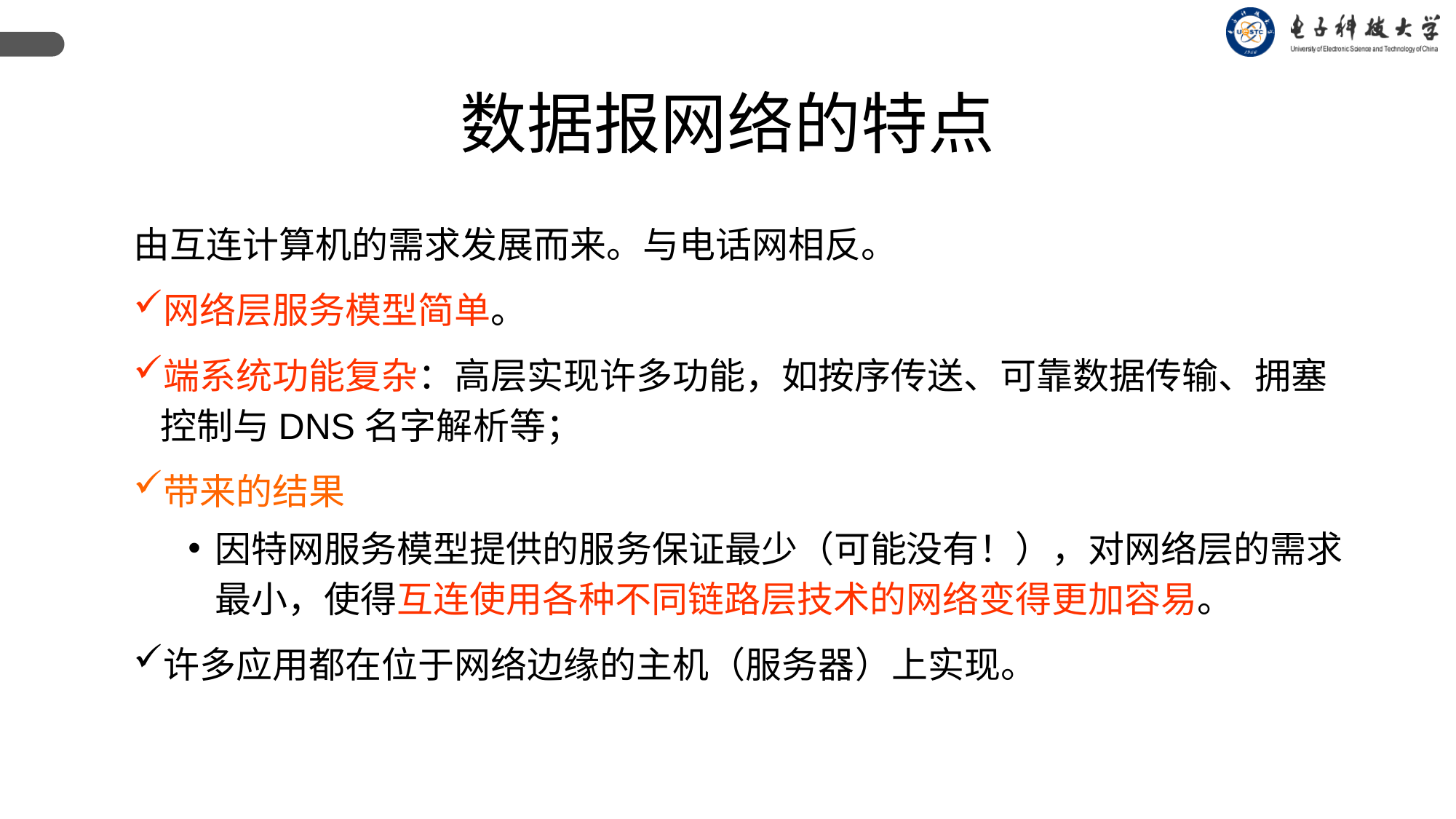

数据报网络的特点
由互连计算机的需求发展而来。与电话网相反。
网络层服务模型简单。
端系统功能复杂：高层实现许多功能，如按序传送、可靠数据传输、拥塞控制与DNS名字解析等；
带来的结果
因特网服务模型提供的服务保证最少（可能没有！），对网络层的需求最小，使得互连使用各种不同链路层技术的网络变得更加容易。
许多应用都在位于网络边缘的主机（服务器）上实现。